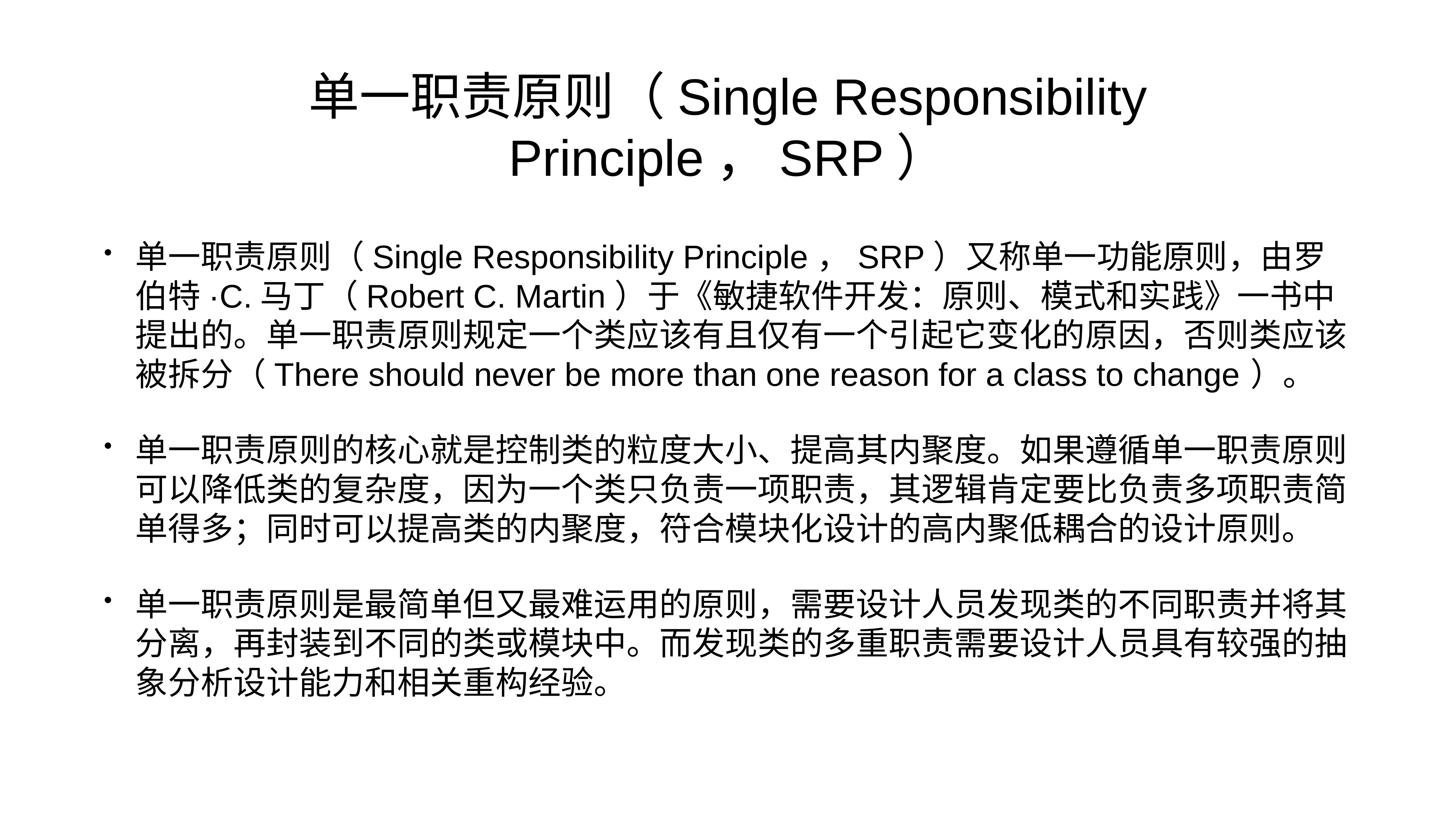

# 单一职责原则（Single Responsibility Principle，SRP）
单一职责原则（Single Responsibility Principle，SRP）又称单一功能原则，由罗伯特·C.马丁（Robert C. Martin）于《敏捷软件开发：原则、模式和实践》一书中提出的。单一职责原则规定一个类应该有且仅有一个引起它变化的原因，否则类应该被拆分（There should never be more than one reason for a class to change）。
单一职责原则的核心就是控制类的粒度大小、提高其内聚度。如果遵循单一职责原则可以降低类的复杂度，因为一个类只负责一项职责，其逻辑肯定要比负责多项职责简单得多；同时可以提高类的内聚度，符合模块化设计的高内聚低耦合的设计原则。
单一职责原则是最简单但又最难运用的原则，需要设计人员发现类的不同职责并将其分离，再封装到不同的类或模块中。而发现类的多重职责需要设计人员具有较强的抽象分析设计能力和相关重构经验。